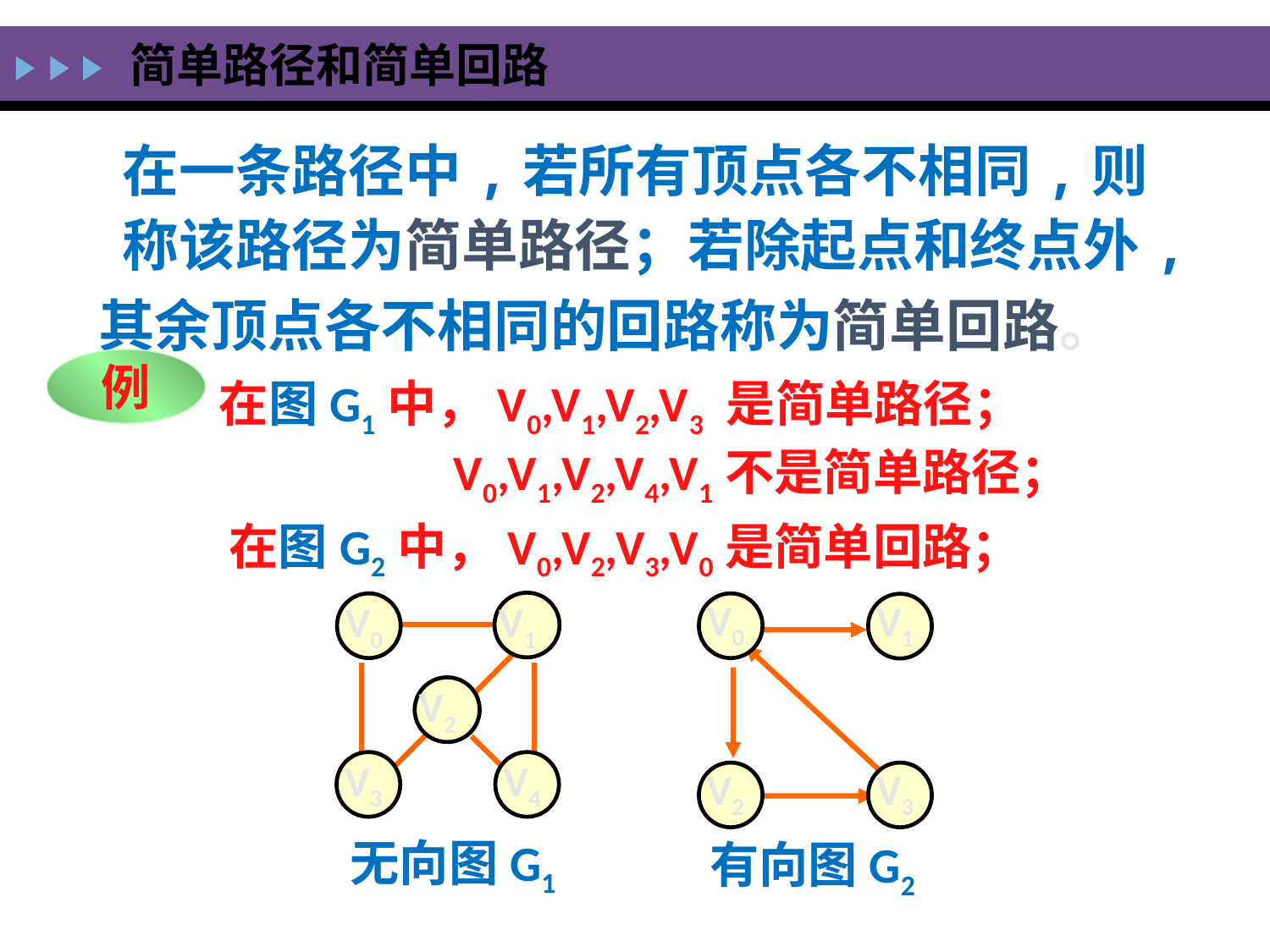

# 简单路径和简单回路
	在一条路径中,若所有顶点各不相同,则称该路径为简单路径；若除起点和终点外,
  其余顶点各不相同的回路称为简单回路。
例
在图G1中，V0,V1,V2,V3 是简单路径；
                     V0,V1,V2,V4,V1不是简单路径；          在图G2中，V0,V2,V3,V0是简单回路；
 V0
 V1
 V0
 V1

 V2

 V3
 V4

 V2
 V3

无向图G1
有向图G2